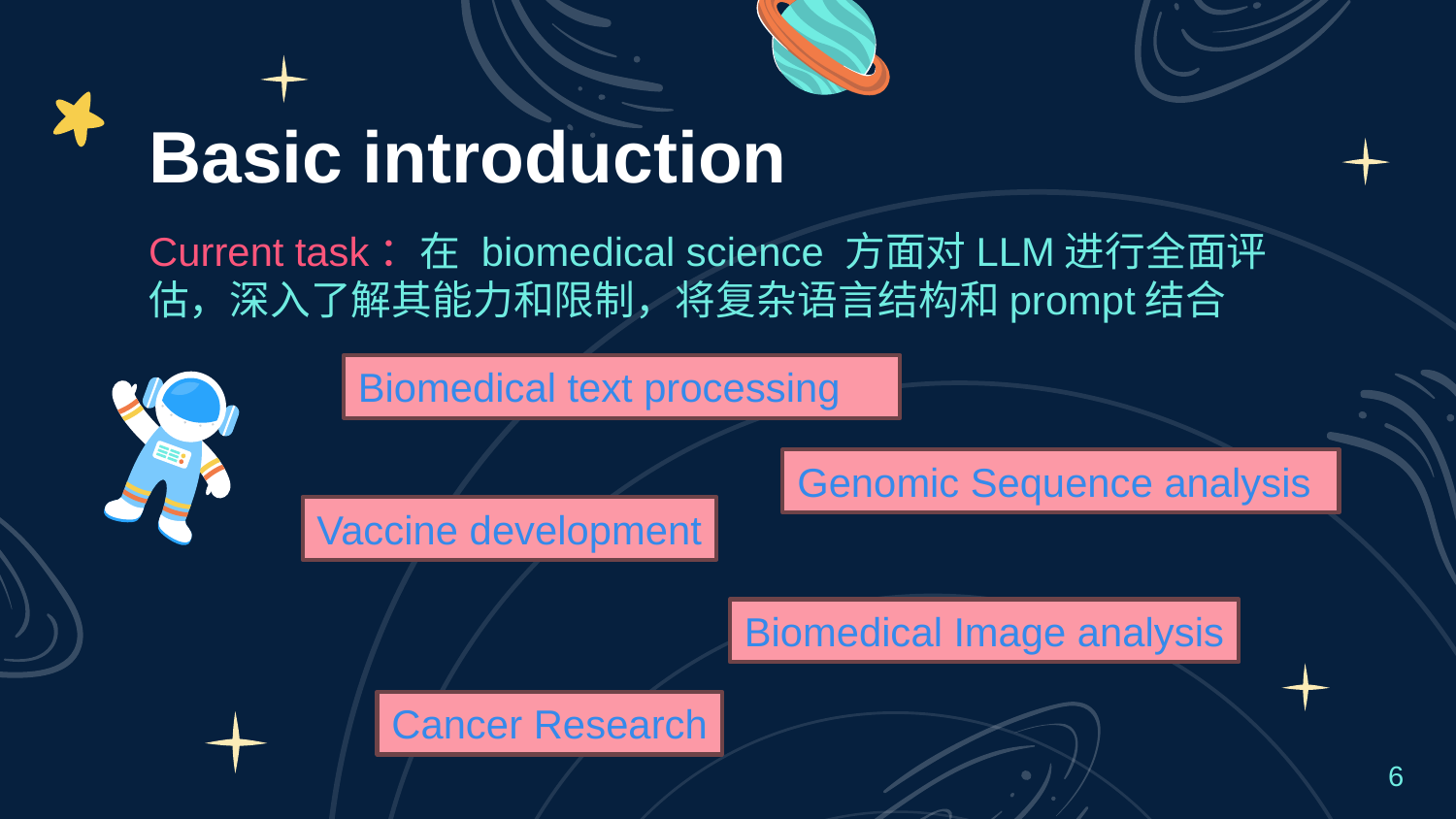

Basic introduction
Current task：在 biomedical science 方面对LLM进行全面评估，深入了解其能力和限制，将复杂语言结构和prompt结合
Biomedical text processing

Genomic Sequence analysis
Vaccine development
Biomedical Image analysis
Cancer Research
6